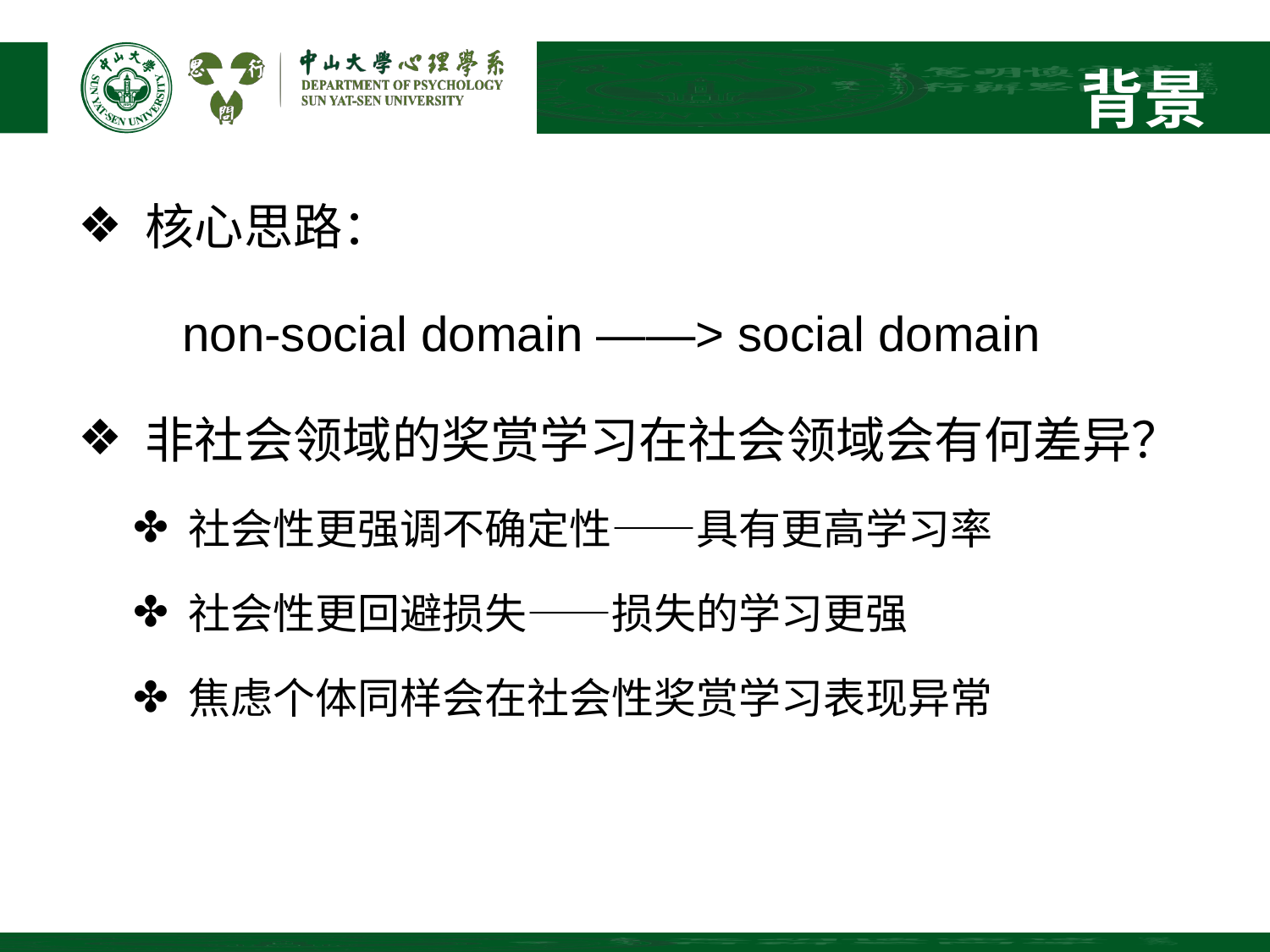

# 背景
 核心思路：
non-social domain ——> social domain
 非社会领域的奖赏学习在社会领域会有何差异？
 社会性更强调不确定性——具有更高学习率
 社会性更回避损失——损失的学习更强
 焦虑个体同样会在社会性奖赏学习表现异常
2